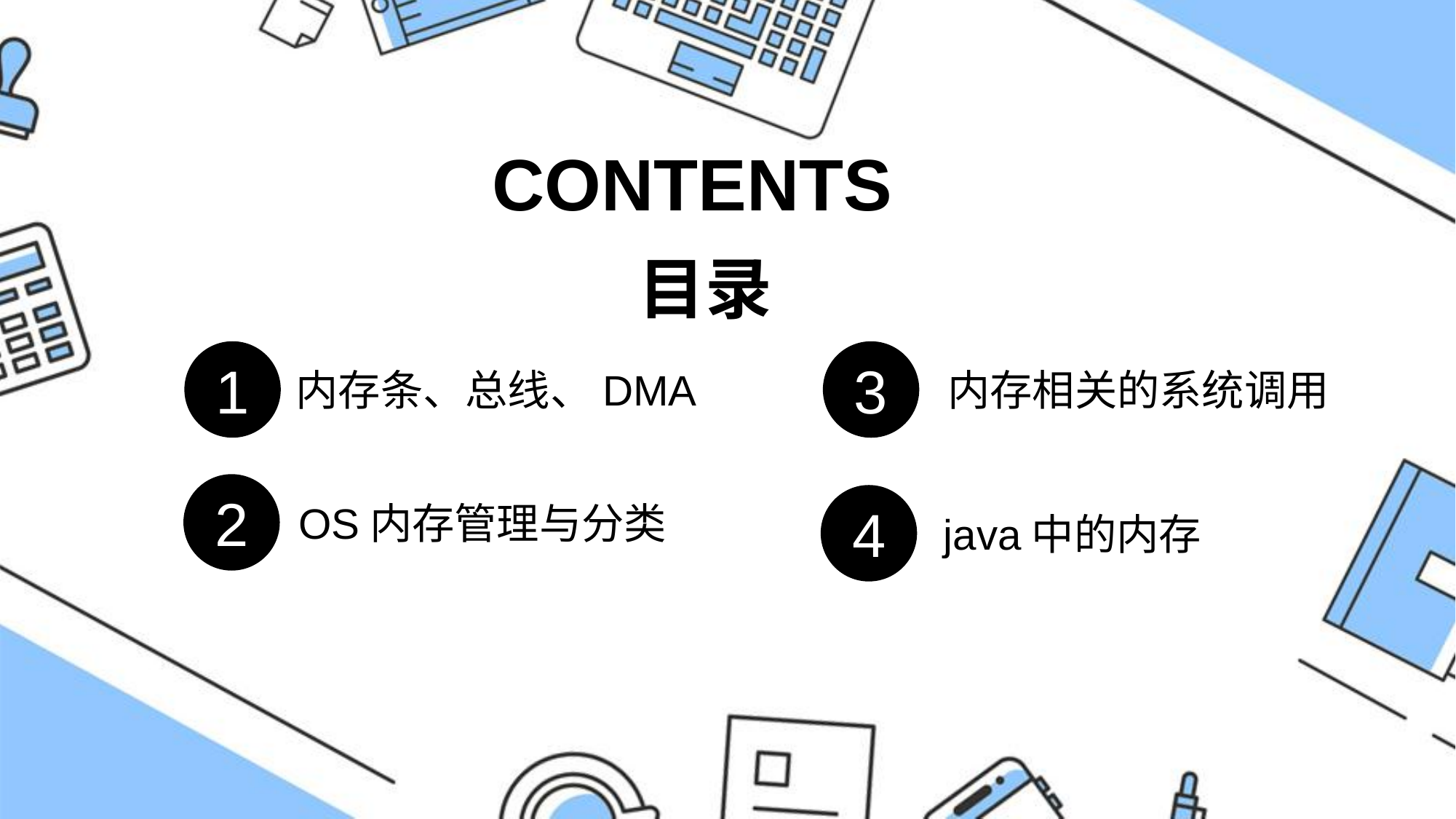

CONTENTS
目录
1
3
内存条、总线、DMA
内存相关的系统调用
2
4
OS内存管理与分类
java中的内存